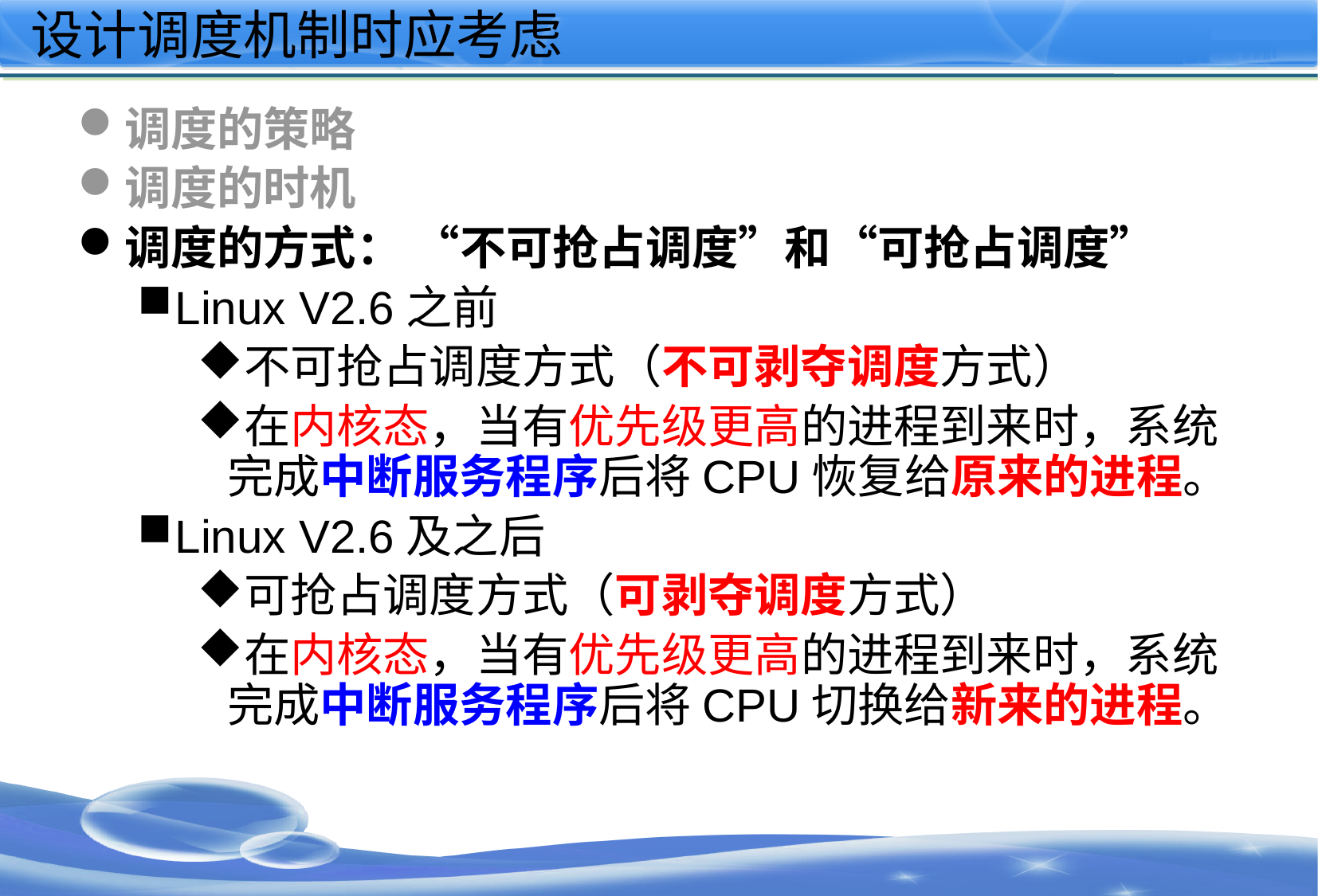

# 设计调度机制时应考虑
调度的策略
调度的时机
调度的方式： “不可抢占调度”和“可抢占调度”
Linux V2.6之前
不可抢占调度方式（不可剥夺调度方式）
在内核态，当有优先级更高的进程到来时，系统完成中断服务程序后将CPU恢复给原来的进程。
Linux V2.6及之后
可抢占调度方式（可剥夺调度方式）
在内核态，当有优先级更高的进程到来时，系统完成中断服务程序后将CPU切换给新来的进程。